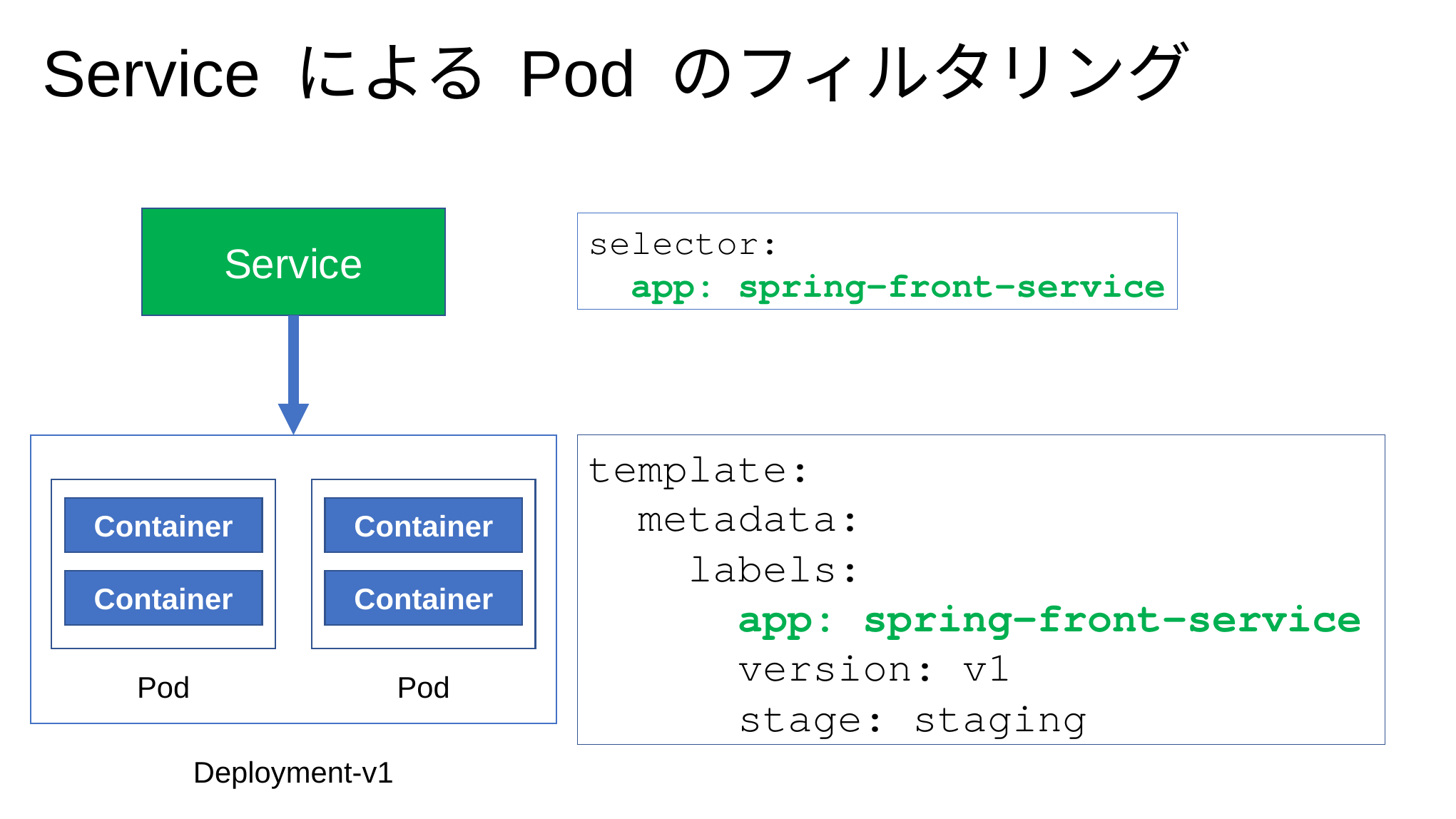

Service による Pod のフィルタリング
Service
selector:
  app: spring-front-service
template:
  metadata:
    labels:
      app: spring-front-service
      version: v1
      stage: staging

Container
Container
Pod

Container
Container
Pod
Deployment-v1